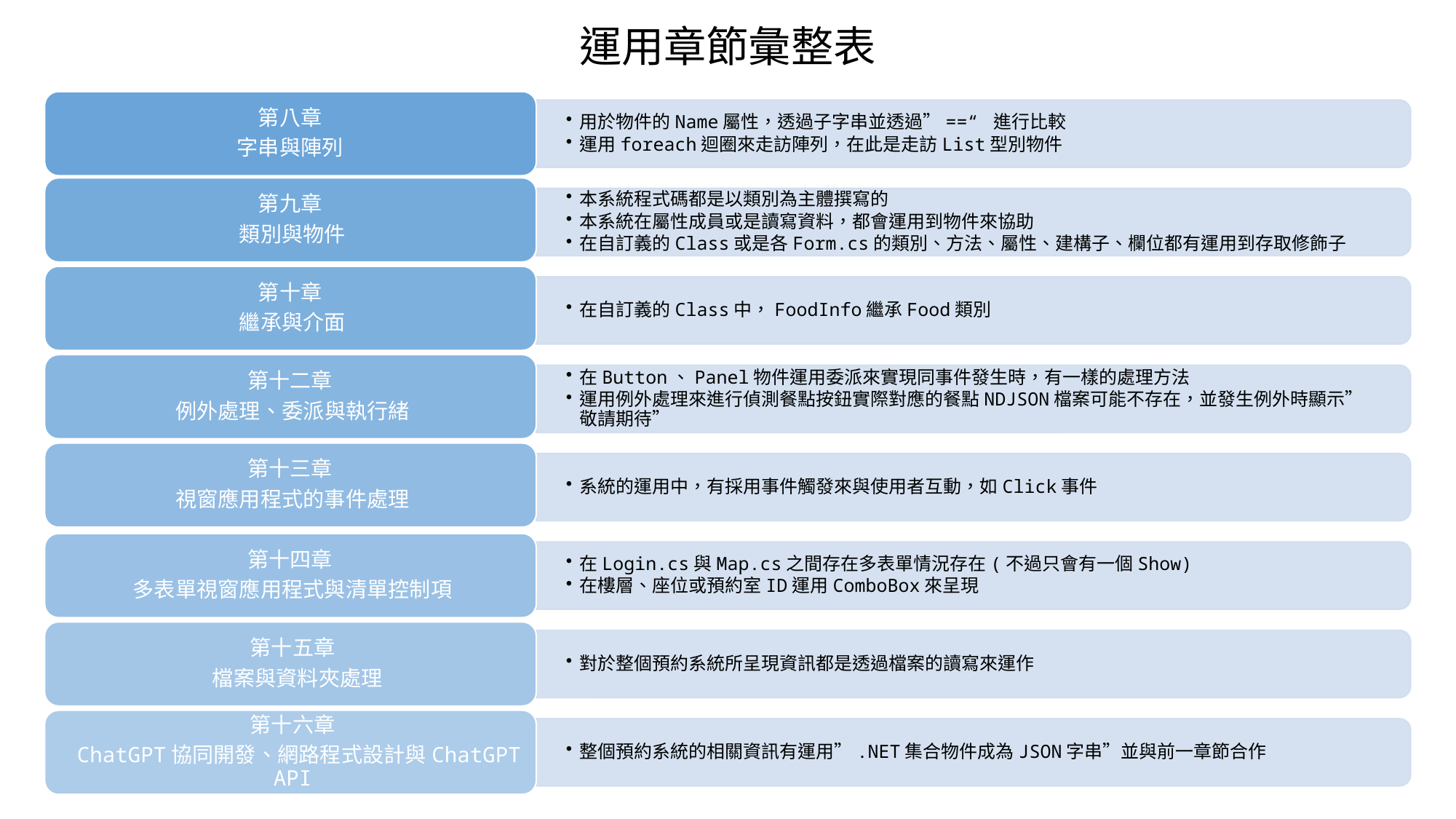

運用章節彙整表
用於物件的Name屬性，透過子字串並透過”==“ 進行比較
運用foreach迴圈來走訪陣列，在此是走訪List型別物件
第八章
字串與陣列
本系統程式碼都是以類別為主體撰寫的
本系統在屬性成員或是讀寫資料，都會運用到物件來協助
在自訂義的Class或是各Form.cs的類別、方法、屬性、建構子、欄位都有運用到存取修飾子
第九章
類別與物件
在自訂義的Class中，FoodInfo繼承Food類別
第十章
繼承與介面
在Button、Panel物件運用委派來實現同事件發生時，有一樣的處理方法
運用例外處理來進行偵測餐點按鈕實際對應的餐點NDJSON檔案可能不存在，並發生例外時顯示”敬請期待”
第十二章
例外處理、委派與執行緒
系統的運用中，有採用事件觸發來與使用者互動，如Click事件
第十三章
視窗應用程式的事件處理
在Login.cs與Map.cs之間存在多表單情況存在(不過只會有一個Show)
在樓層、座位或預約室ID運用ComboBox來呈現
第十四章
多表單視窗應用程式與清單控制項
對於整個預約系統所呈現資訊都是透過檔案的讀寫來運作
第十五章
 檔案與資料夾處理
整個預約系統的相關資訊有運用”.NET集合物件成為JSON字串”並與前一章節合作
第十六章
 ChatGPT協同開發、網路程式設計與ChatGPT API